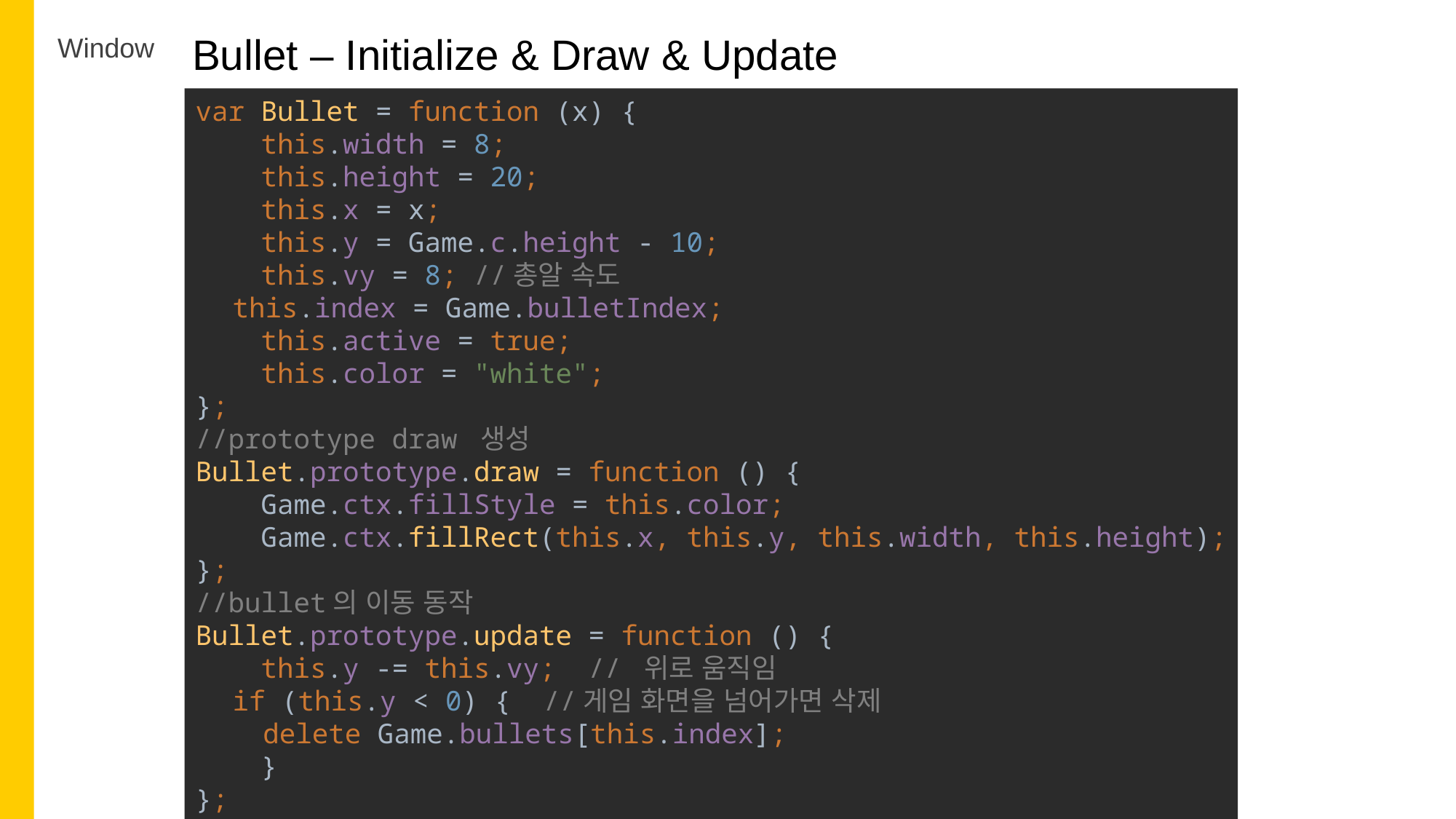

Bullet – Initialize & Draw & Update
Window
var Bullet = function (x) {
    this.width = 8;
    this.height = 20;
    this.x = x;
    this.y = Game.c.height - 10;
    this.vy = 8; //총알 속도
    this.index = Game.bulletIndex;
    this.active = true;
    this.color = "white";
};
//prototype draw 생성
Bullet.prototype.draw = function () {
    Game.ctx.fillStyle = this.color;
    Game.ctx.fillRect(this.x, this.y, this.width, this.height);
};
//bullet의 이동 동작
Bullet.prototype.update = function () {
    this.y -= this.vy;  // 위로 움직임
    if (this.y < 0) {  //게임 화면을 넘어가면 삭제
        delete Game.bullets[this.index];
    }
};